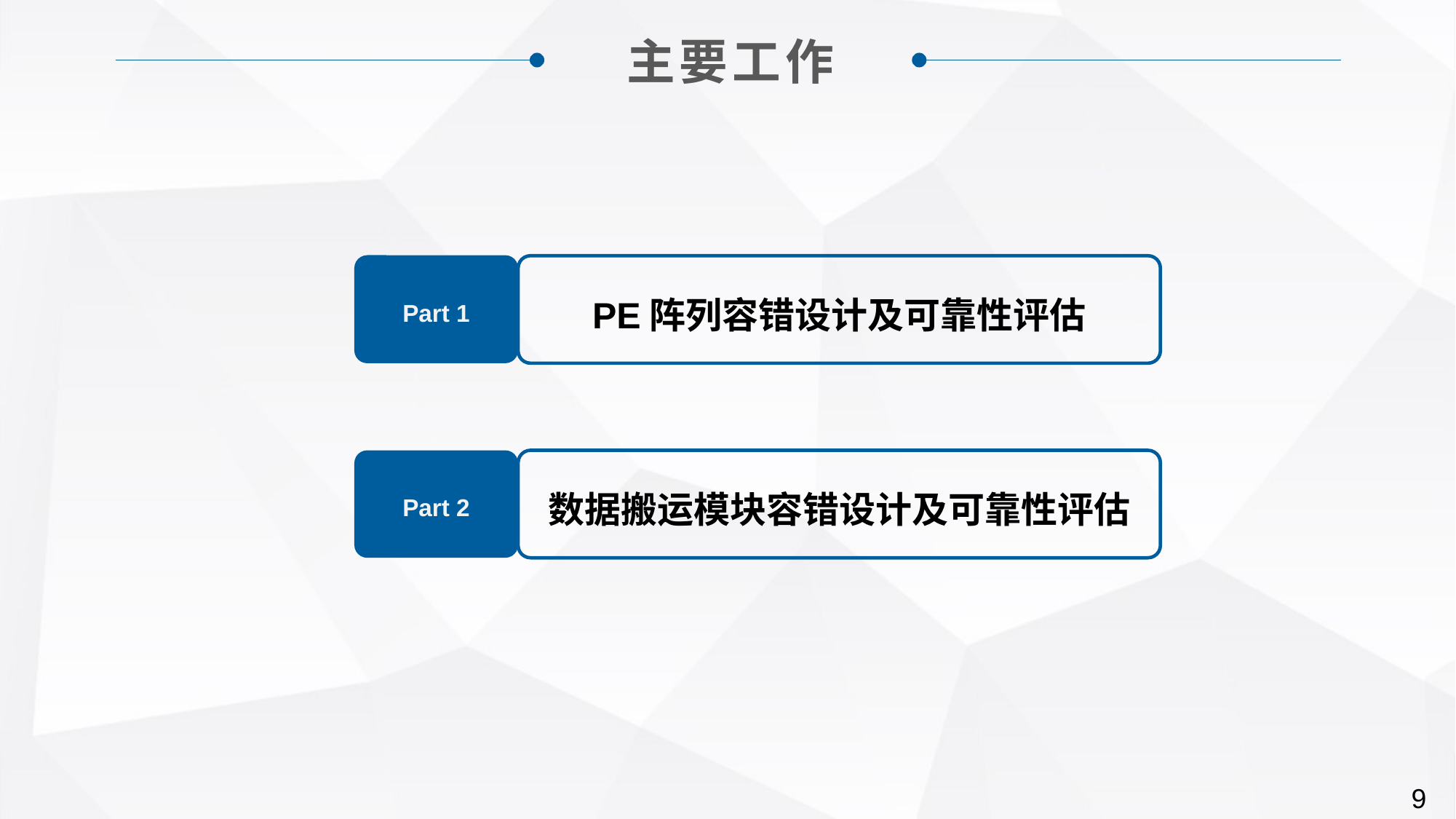

主要工作

Part 1
PE阵列容错设计及可靠性评估
Part 2
数据搬运模块容错设计及可靠性评估
9